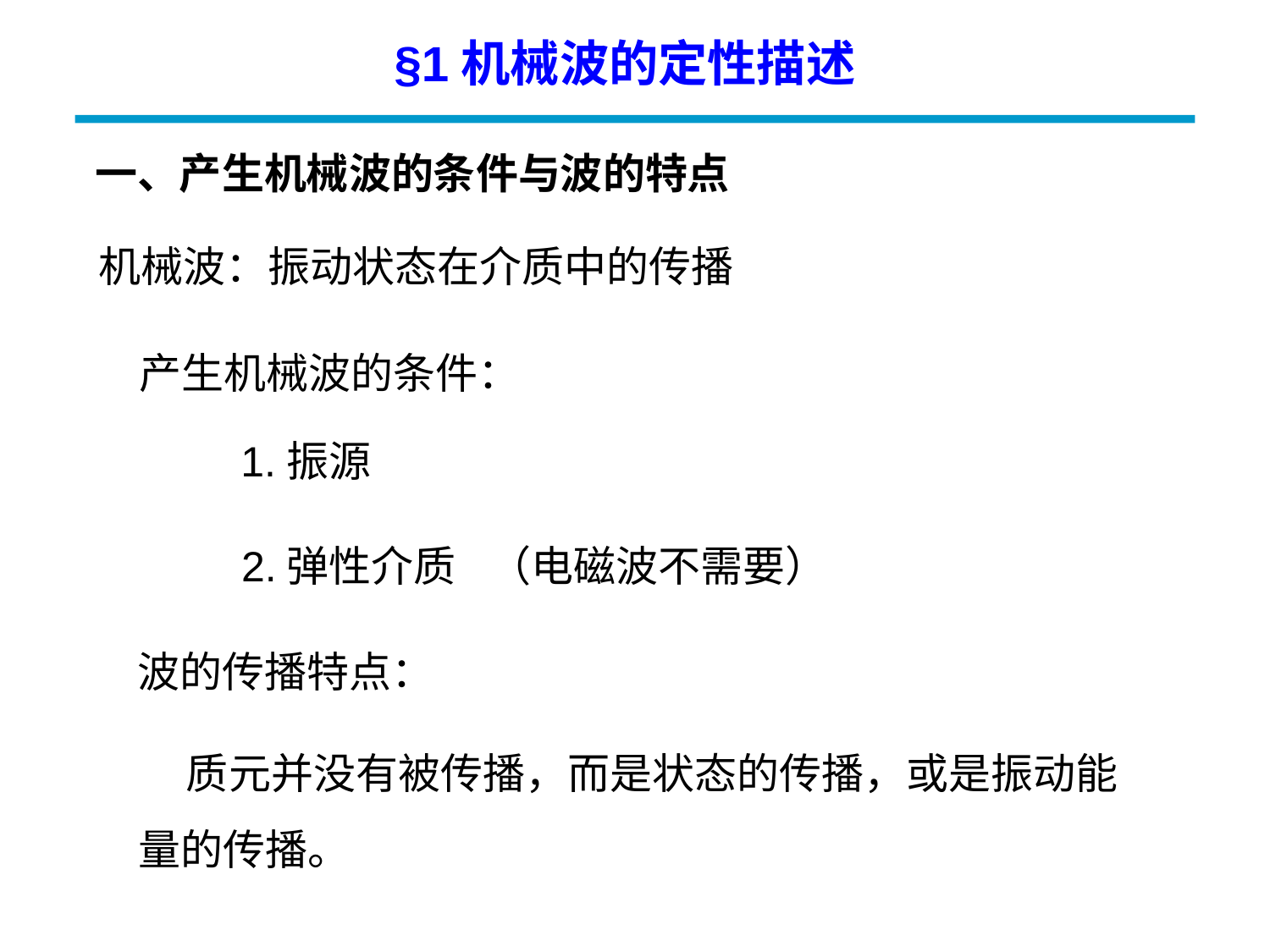

§1机械波的定性描述

一、产生机械波的条件与波的特点
机械波：振动状态在介质中的传播
产生机械波的条件：
1.振源
（电磁波不需要）
2.弹性介质
波的传播特点：
    质元并没有被传播，而是状态的传播，或是振动能量的传播。